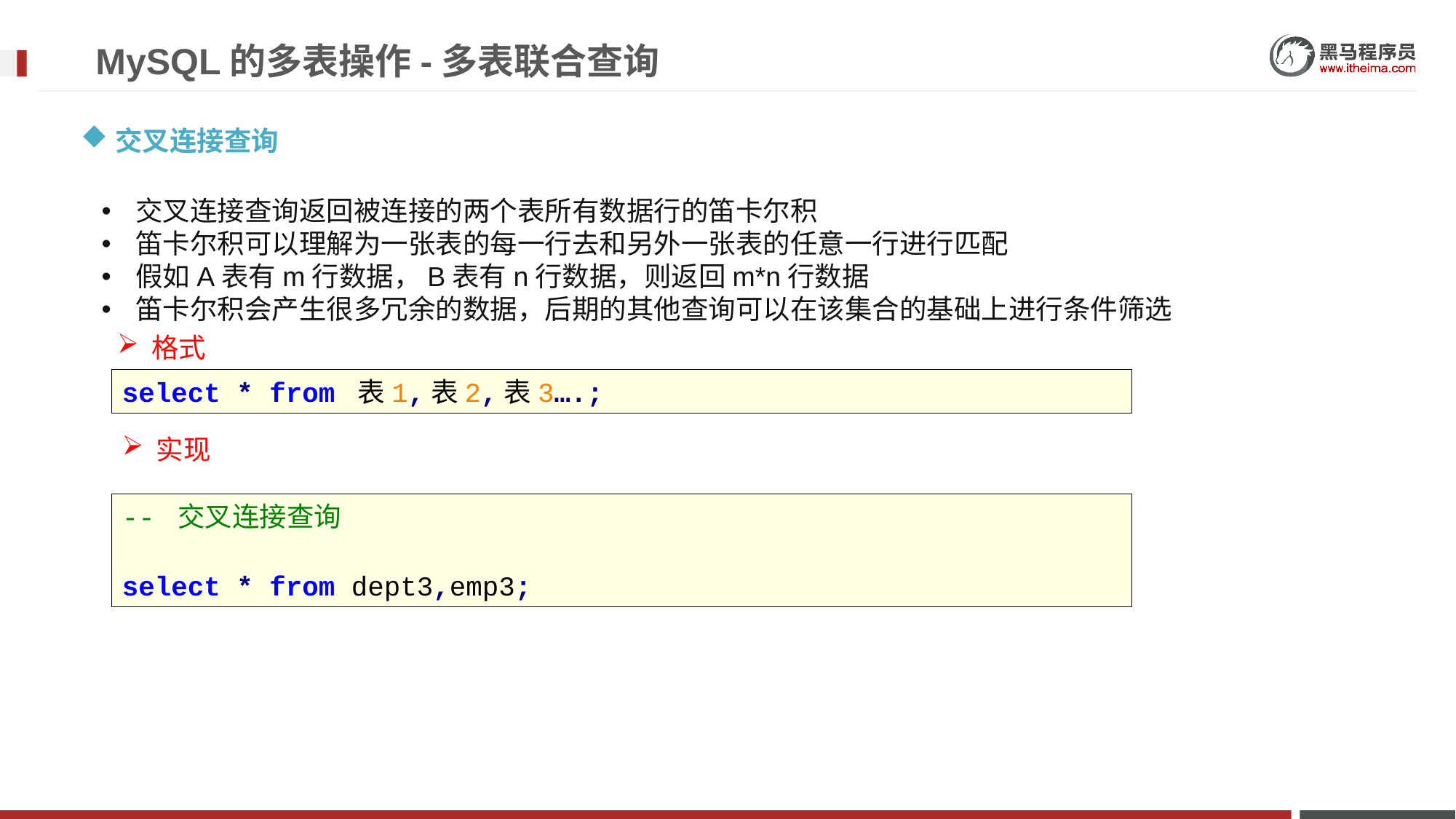

# MySQL的多表操作-多表联合查询
交叉连接查询
交叉连接查询返回被连接的两个表所有数据行的笛卡尔积
笛卡尔积可以理解为一张表的每一行去和另外一张表的任意一行进行匹配
假如A表有m行数据，B表有n行数据，则返回m*n行数据
笛卡尔积会产生很多冗余的数据，后期的其他查询可以在该集合的基础上进行条件筛选
格式
select * from 表1,表2,表3….;
实现
-- 交叉连接查询

select * from dept3,emp3;